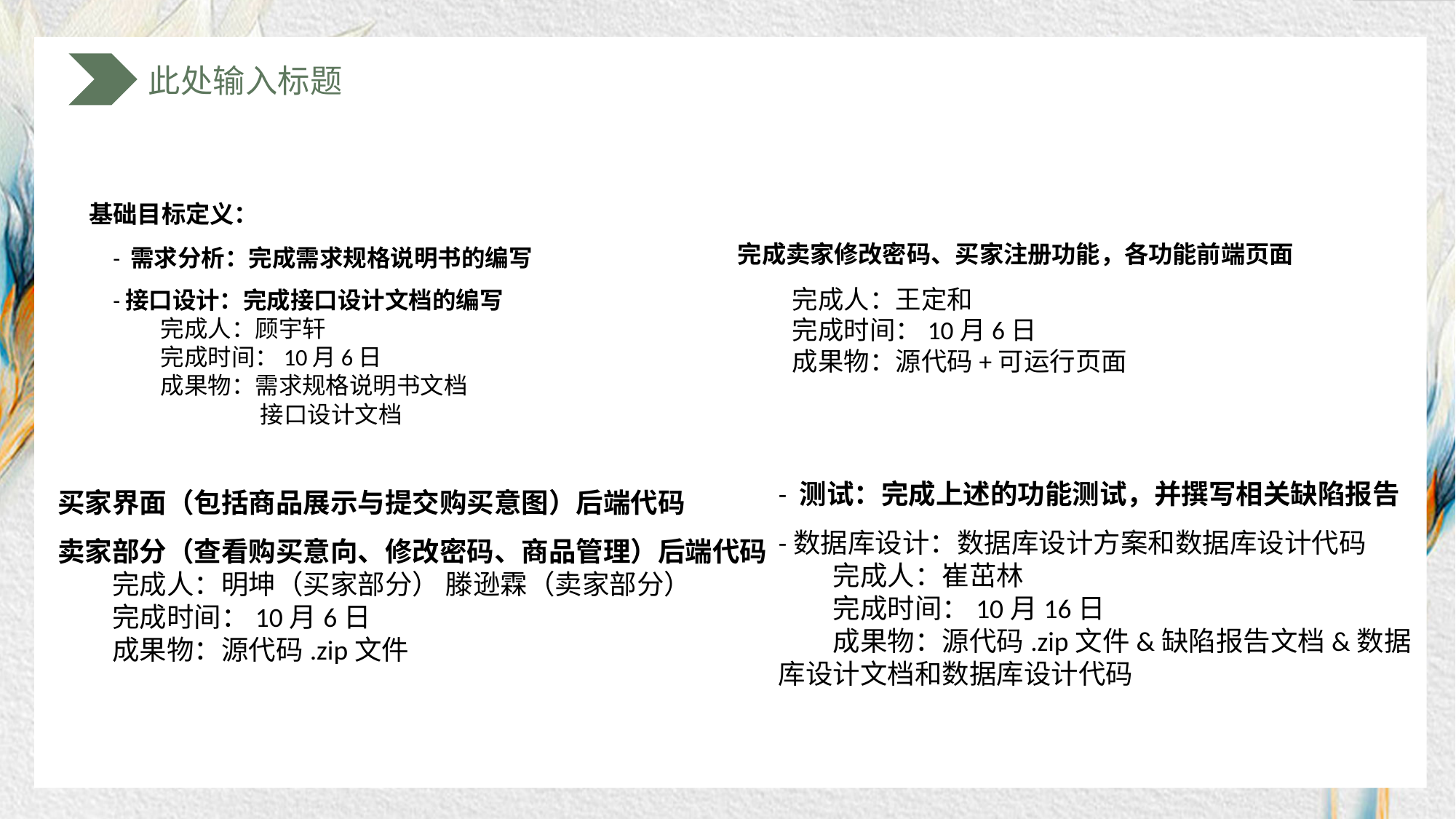

基础目标定义：

完成卖家修改密码、买家注册功能，各功能前端页面
完成人：王定和
完成时间：10月6日
成果物：源代码+可运行页面
- 需求分析：完成需求规格说明书的编写
-接口设计：完成接口设计文档的编写
完成人：顾宇轩
完成时间：10月6日
成果物：需求规格说明书文档
                  接口设计文档

- 测试：完成上述的功能测试，并撰写相关缺陷报告
-数据库设计：数据库设计方案和数据库设计代码
完成人：崔茁林
完成时间：10月16日
成果物：源代码.zip文件&缺陷报告文档&数据库设计文档和数据库设计代码

买家界面（包括商品展示与提交购买意图）后端代码
卖家部分（查看购买意向、修改密码、商品管理）后端代码
完成人：明坤（买家部分） 滕逊霖（卖家部分）
完成时间：10月6日
成果物：源代码.zip文件